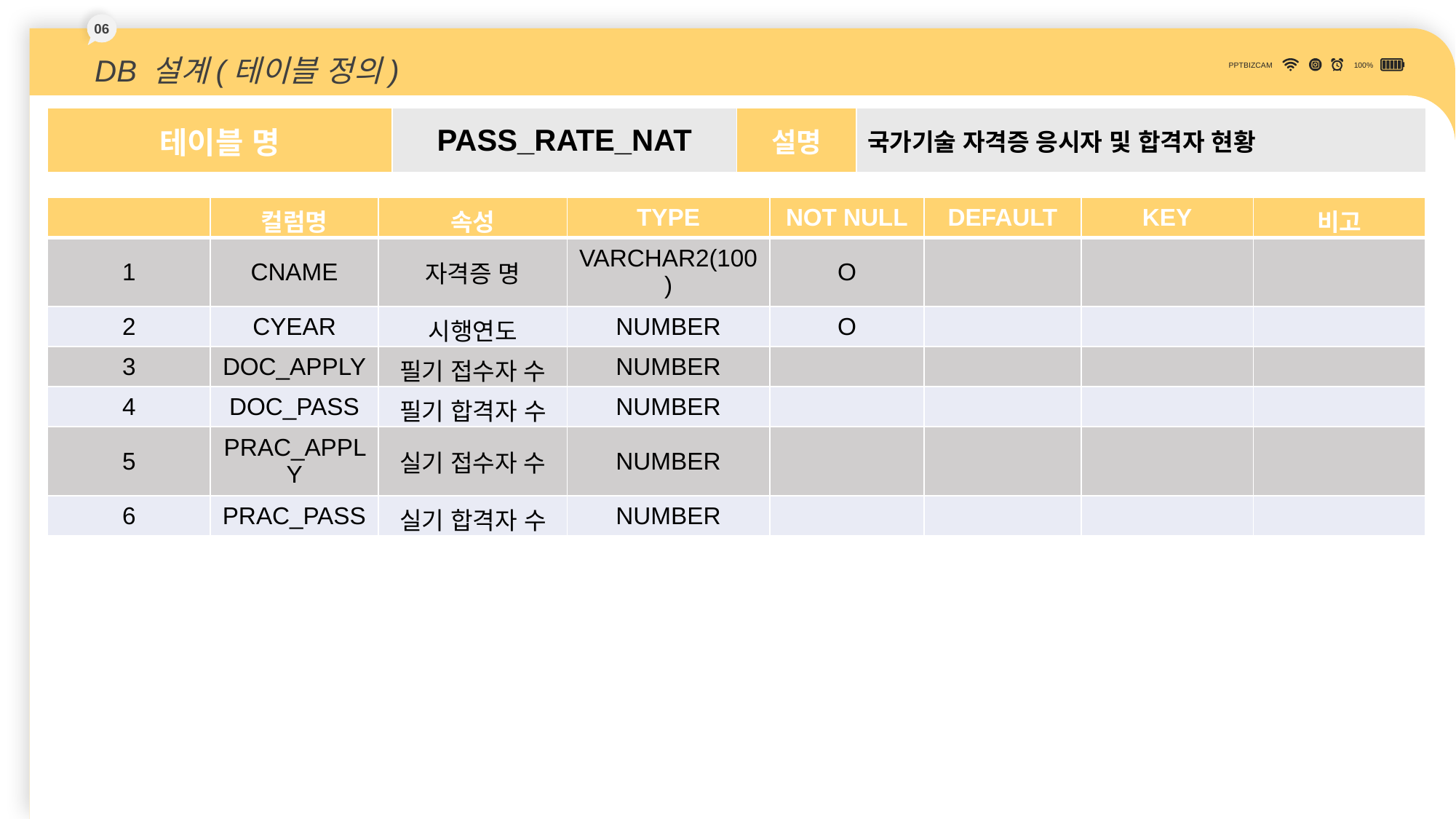

06
DB 설계(테이블 정의)

PPTBIZCAM
100%

| 테이블 명 | PASS\_RATE\_NAT | 설명 | 국가기술 자격증 응시자 및 합격자 현황 |
| --- | --- | --- | --- |
|  | 컬럼명 | 속성 | TYPE | NOT NULL | DEFAULT | KEY | 비고 |
| --- | --- | --- | --- | --- | --- | --- | --- |
| 1 | CNAME | 자격증 명 | VARCHAR2(100) | O |  |  |  |
| 2 | CYEAR | 시행연도 | NUMBER | O |  |  |  |
| 3 | DOC\_APPLY | 필기 접수자 수 | NUMBER |  |  |  |  |
| 4 | DOC\_PASS | 필기 합격자 수 | NUMBER |  |  |  |  |
| 5 | PRAC\_APPLY | 실기 접수자 수 | NUMBER |  |  |  |  |
| 6 | PRAC\_PASS | 실기 합격자 수 | NUMBER |  |  |  |  |
45